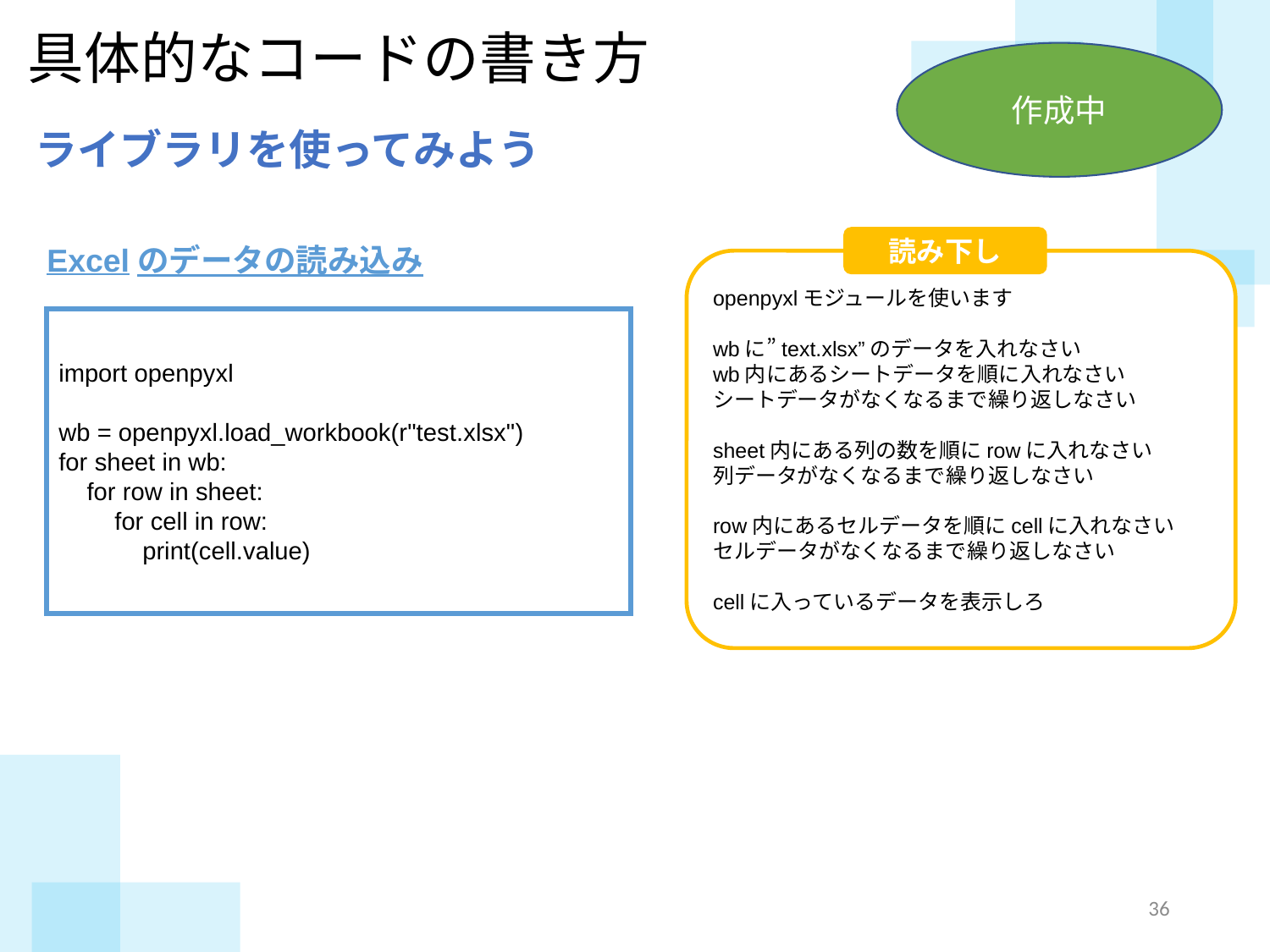

具体的なコードの書き方
作成中
ライブラリを使ってみよう
読み下し
openpyxlモジュールを使います

wbに”text.xlsx”のデータを入れなさい
wb内にあるシートデータを順に入れなさい
シートデータがなくなるまで繰り返しなさい

sheet内にある列の数を順にrowに入れなさい
列データがなくなるまで繰り返しなさい

row内にあるセルデータを順にcellに入れなさい
セルデータがなくなるまで繰り返しなさい

cellに入っているデータを表示しろ
Excelのデータの読み込み
import openpyxl

wb = openpyxl.load_workbook(r"test.xlsx")
for sheet in wb:
    for row in sheet:
        for cell in row:
            print(cell.value)
36